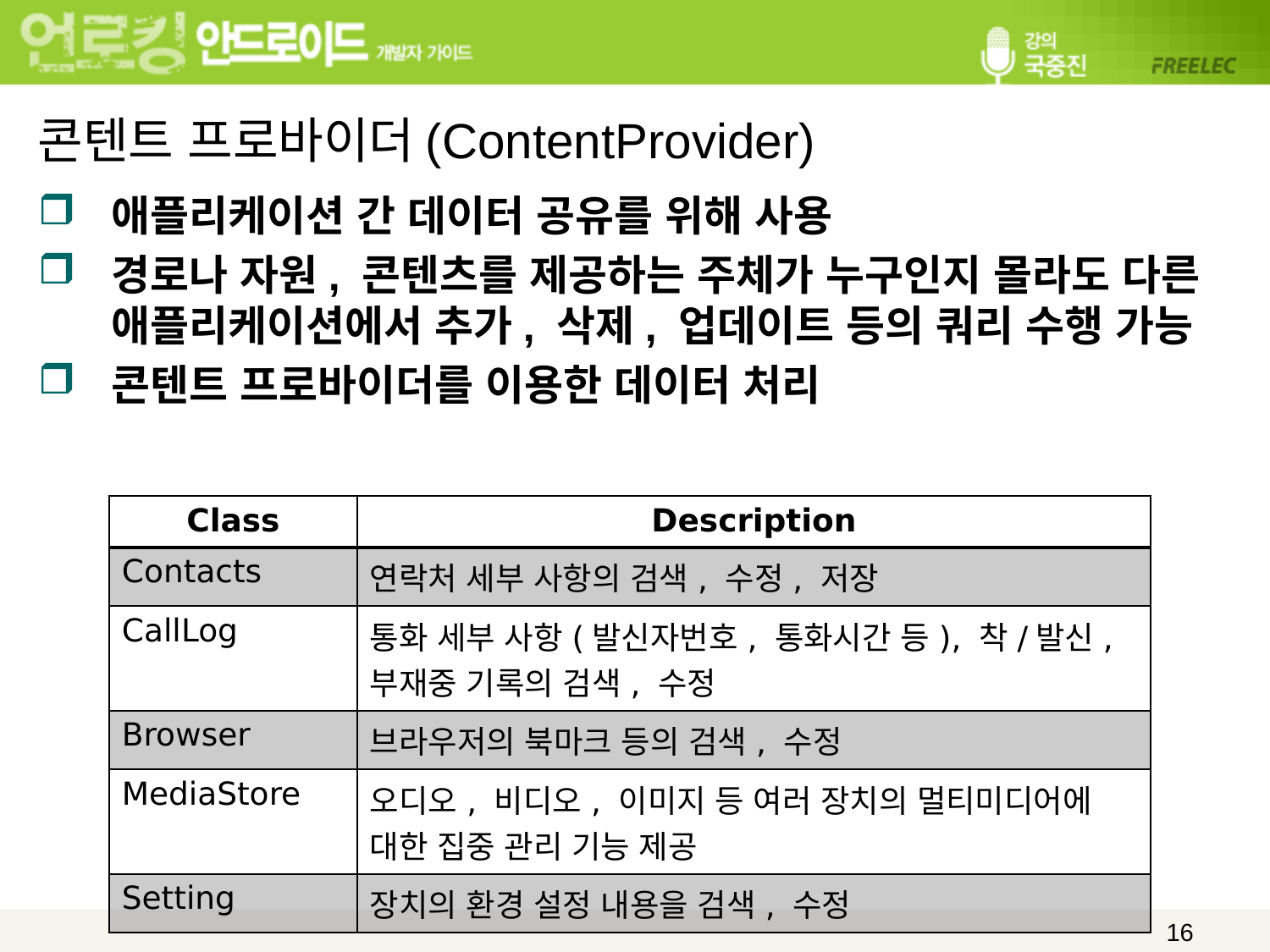

# 콘텐트 프로바이더(ContentProvider)
애플리케이션 간 데이터 공유를 위해 사용
경로나 자원, 콘텐츠를 제공하는 주체가 누구인지 몰라도 다른 애플리케이션에서 추가, 삭제, 업데이트 등의 쿼리 수행 가능
콘텐트 프로바이더를 이용한 데이터 처리

| Class | Description |
| --- | --- |
| Contacts | 연락처 세부 사항의 검색, 수정, 저장 |
| CallLog | 통화 세부 사항(발신자번호, 통화시간 등), 착/발신, 부재중 기록의 검색, 수정 |
| Browser | 브라우저의 북마크 등의 검색, 수정 |
| MediaStore | 오디오, 비디오, 이미지 등 여러 장치의 멀티미디어에 대한 집중 관리 기능 제공 |
| Setting | 장치의 환경 설정 내용을 검색, 수정 |
16